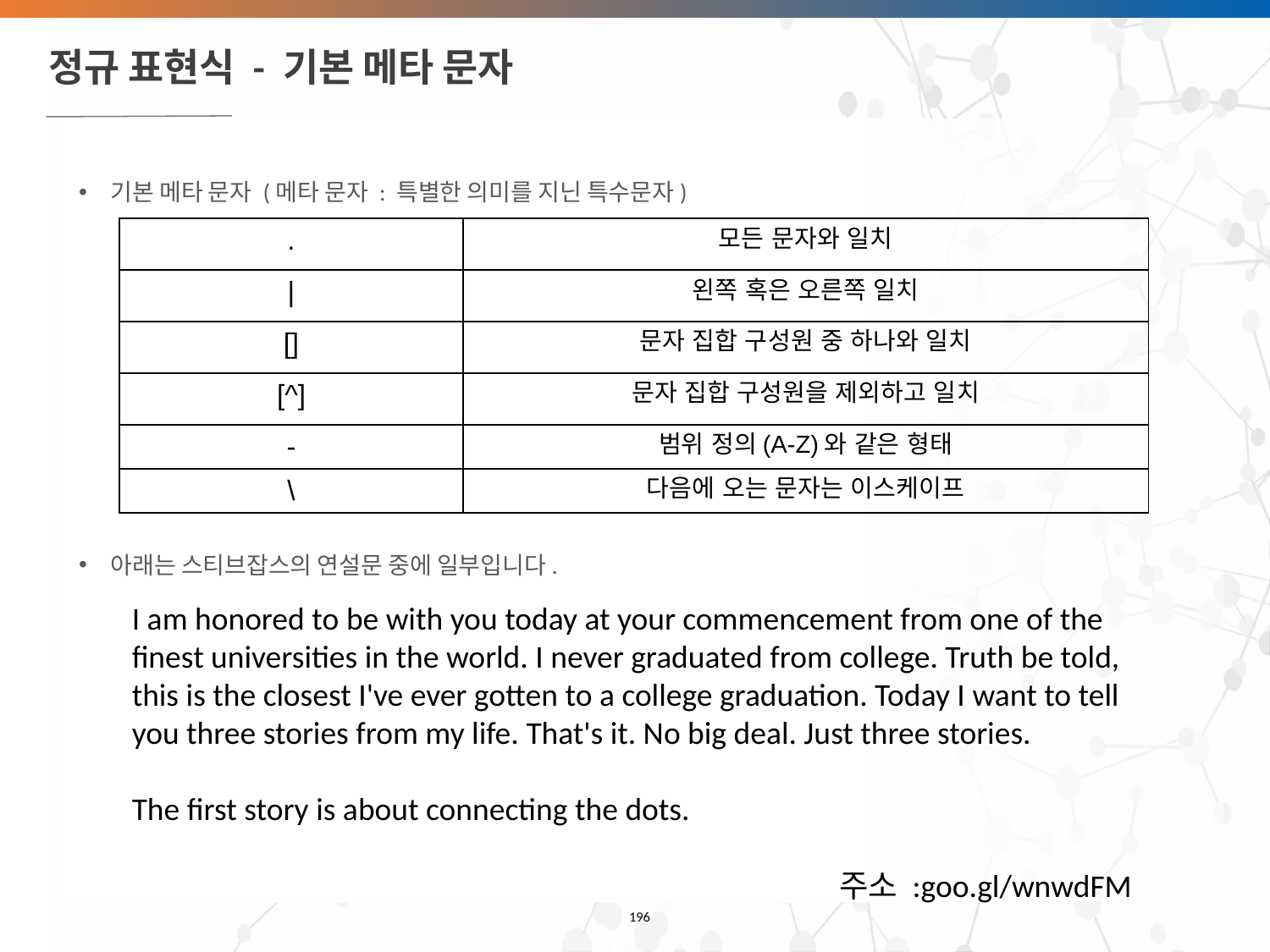

# 정규 표현식 - 기본 메타 문자
기본 메타 문자 (메타 문자 : 특별한 의미를 지닌 특수문자)

아래는 스티브잡스의 연설문 중에 일부입니다.

| . | 모든 문자와 일치 |
| --- | --- |
| | | 왼쪽 혹은 오른쪽 일치 |
| [] | 문자 집합 구성원 중 하나와 일치 |
| [^] | 문자 집합 구성원을 제외하고 일치 |
| - | 범위 정의(A-Z)와 같은 형태 |
| \ | 다음에 오는 문자는 이스케이프 |
I am honored to be with you today at your commencement from one of the finest universities in the world. I never graduated from college. Truth be told, this is the closest I've ever gotten to a college graduation. Today I want to tell you three stories from my life. That's it. No big deal. Just three stories.

The first story is about connecting the dots.
주소 :goo.gl/wnwdFM
196